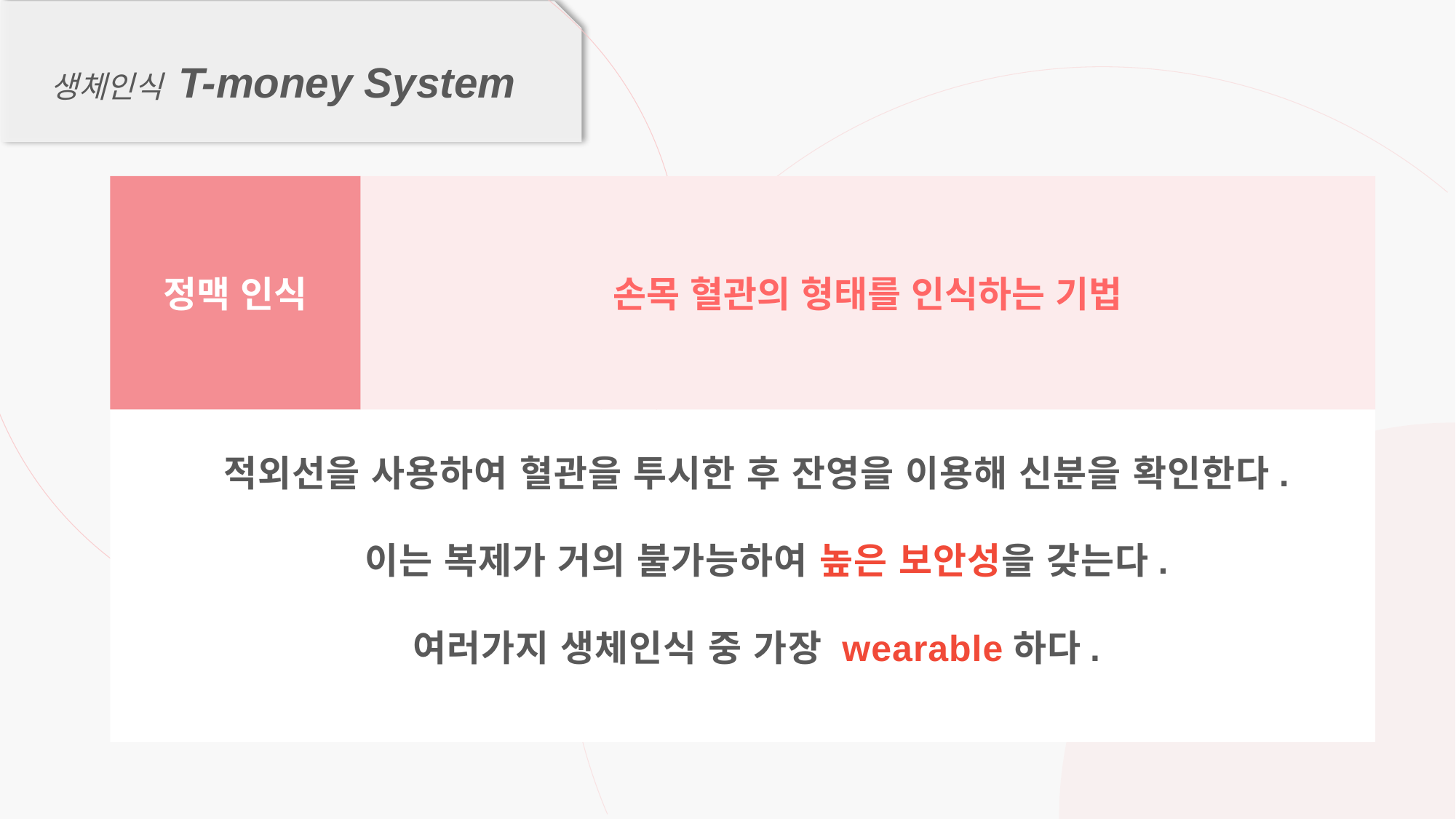

생체인식 T-money System

정맥 인식
손목 혈관의 형태를 인식하는 기법

적외선을 사용하여 혈관을 투시한 후 잔영을 이용해 신분을 확인한다.

 이는 복제가 거의 불가능하여 높은 보안성을 갖는다.

여러가지 생체인식 중 가장 wearable하다.